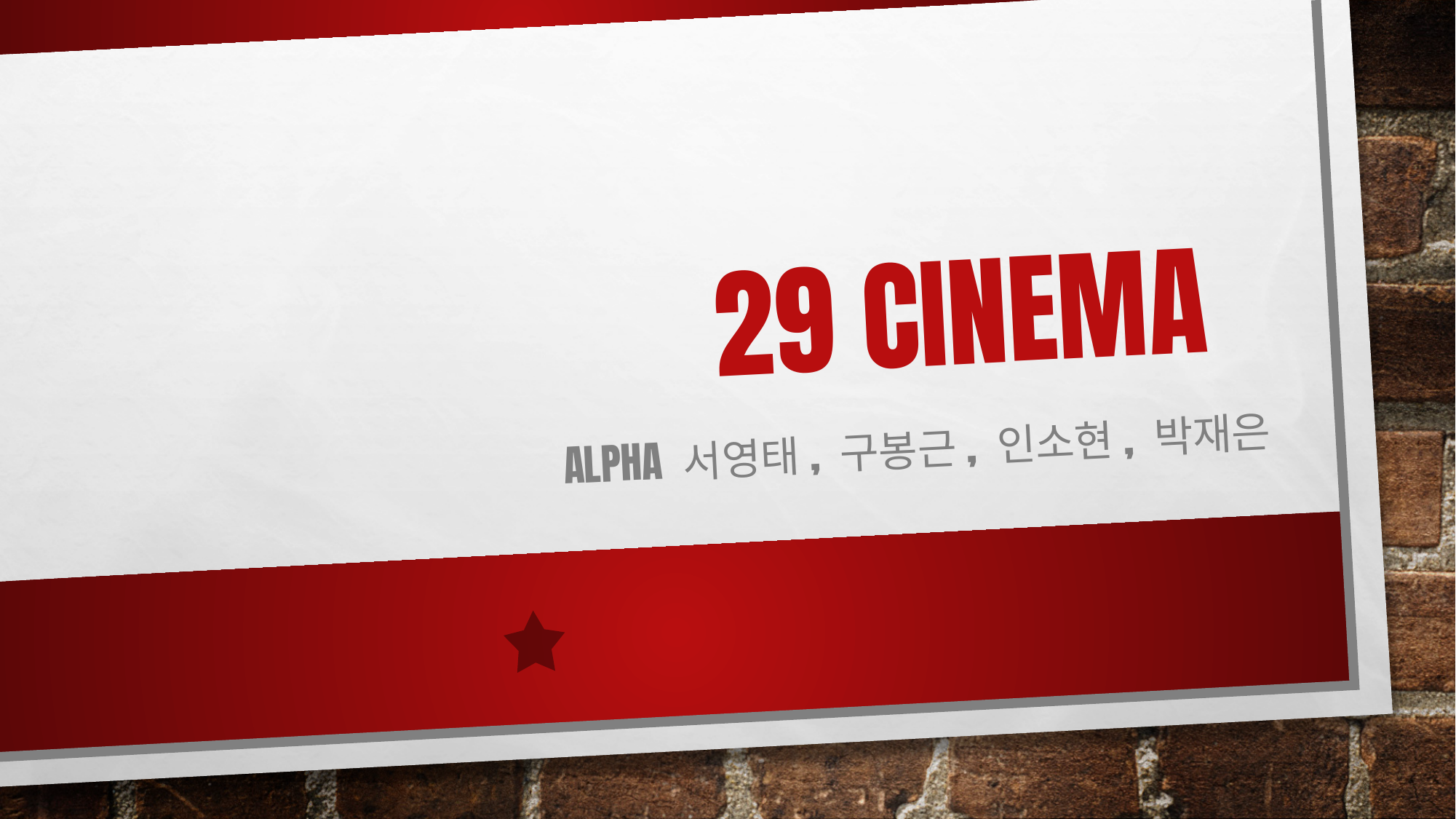

# 29 CINEMA
Alpha 서영태, 구봉근, 인소현, 박재은